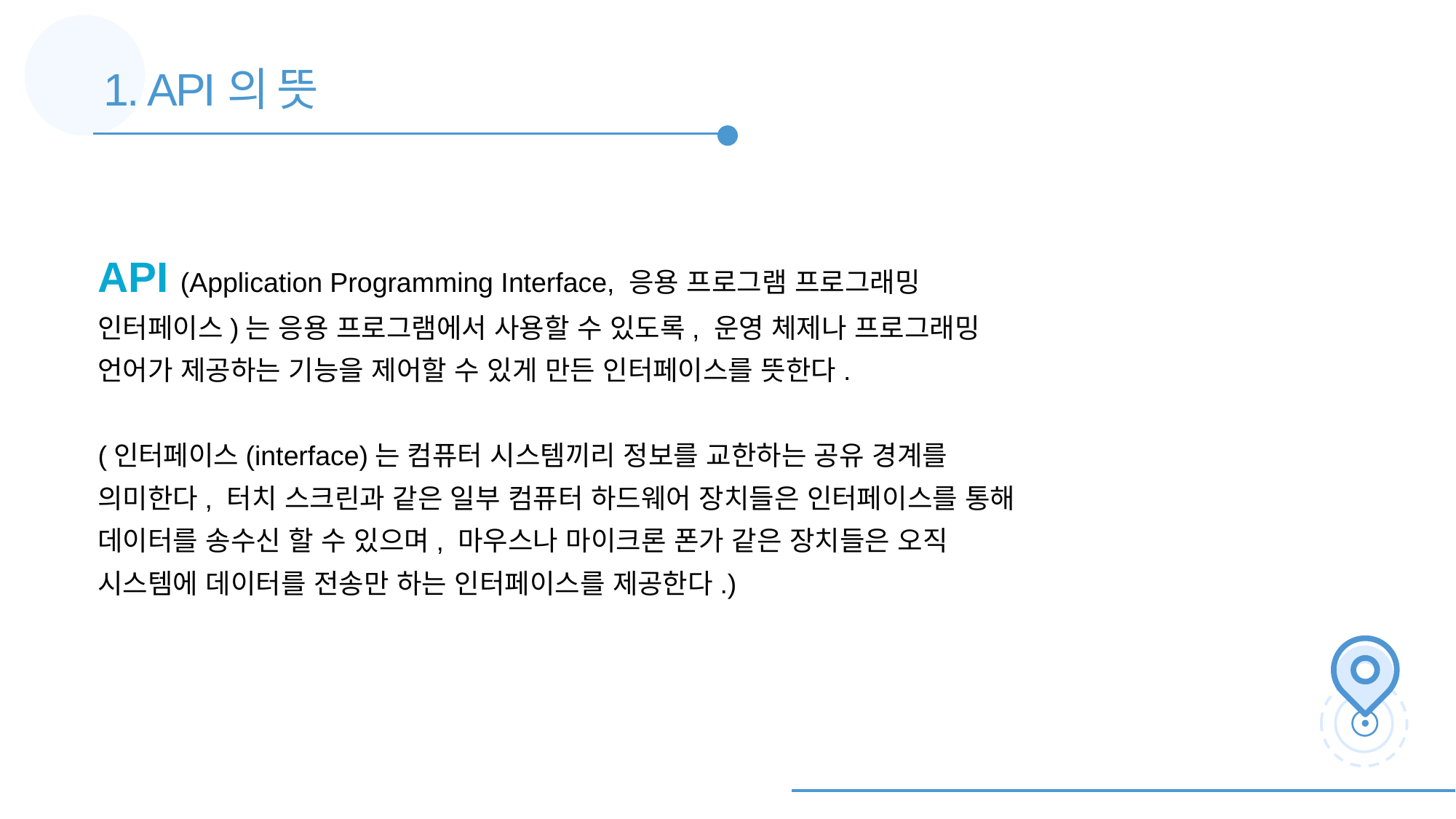

1. API의 뜻

API (Application Programming Interface, 응용 프로그램 프로그래밍 인터페이스)는 응용 프로그램에서 사용할 수 있도록, 운영 체제나 프로그래밍 언어가 제공하는 기능을 제어할 수 있게 만든 인터페이스를 뜻한다.

(인터페이스(interface)는 컴퓨터 시스템끼리 정보를 교한하는 공유 경계를 의미한다, 터치 스크린과 같은 일부 컴퓨터 하드웨어 장치들은 인터페이스를 통해 데이터를 송수신 할 수 있으며, 마우스나 마이크론 폰가 같은 장치들은 오직 시스템에 데이터를 전송만 하는 인터페이스를 제공한다.)